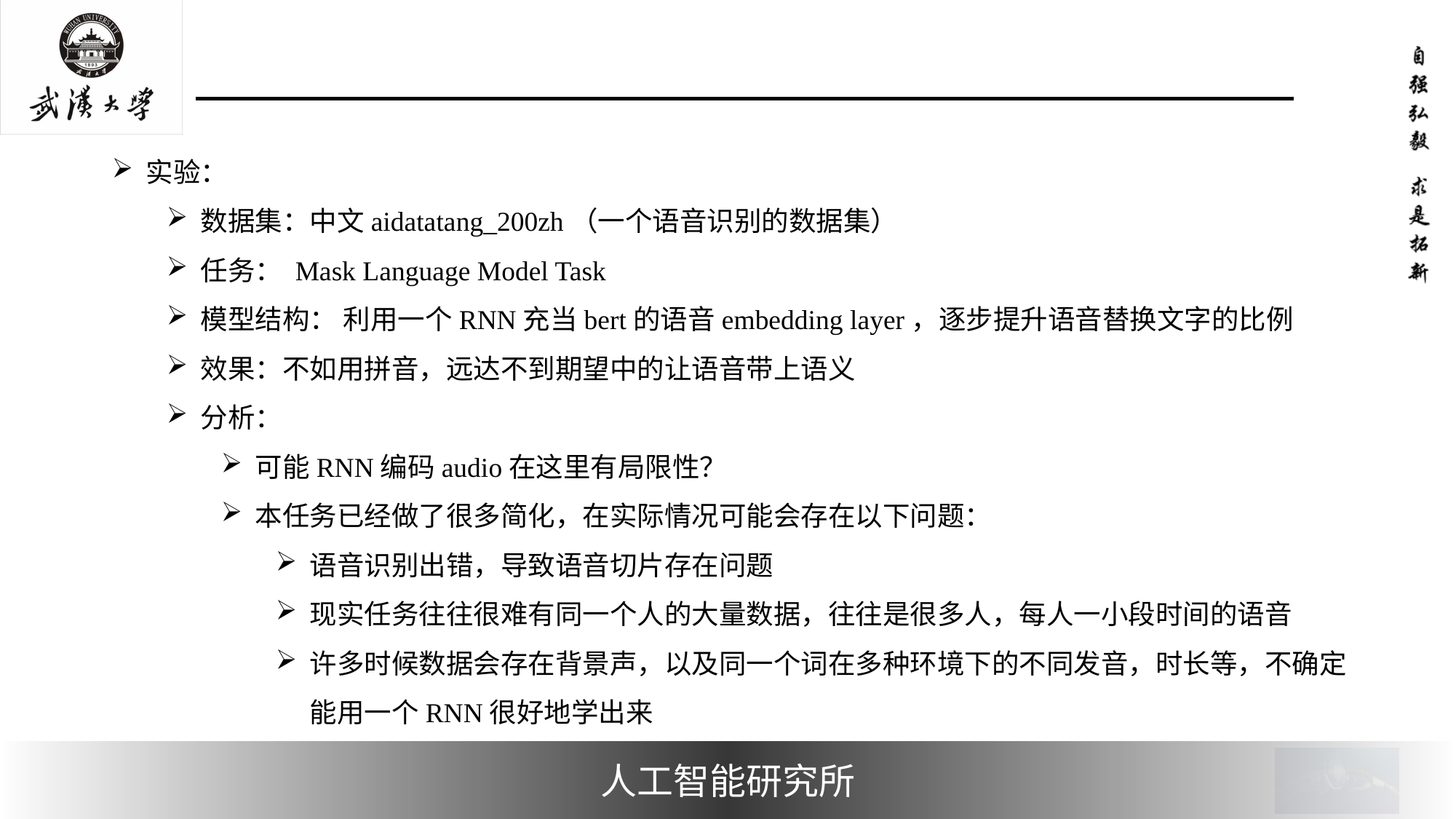

#
实验：
数据集：中文aidatatang_200zh（一个语音识别的数据集）
任务： Mask Language Model Task
模型结构： 利用一个RNN充当bert的语音embedding layer，逐步提升语音替换文字的比例
效果：不如用拼音，远达不到期望中的让语音带上语义
分析：
可能RNN编码audio在这里有局限性？
本任务已经做了很多简化，在实际情况可能会存在以下问题：
语音识别出错，导致语音切片存在问题
现实任务往往很难有同一个人的大量数据，往往是很多人，每人一小段时间的语音
许多时候数据会存在背景声，以及同一个词在多种环境下的不同发音，时长等，不确定能用一个RNN很好地学出来

23